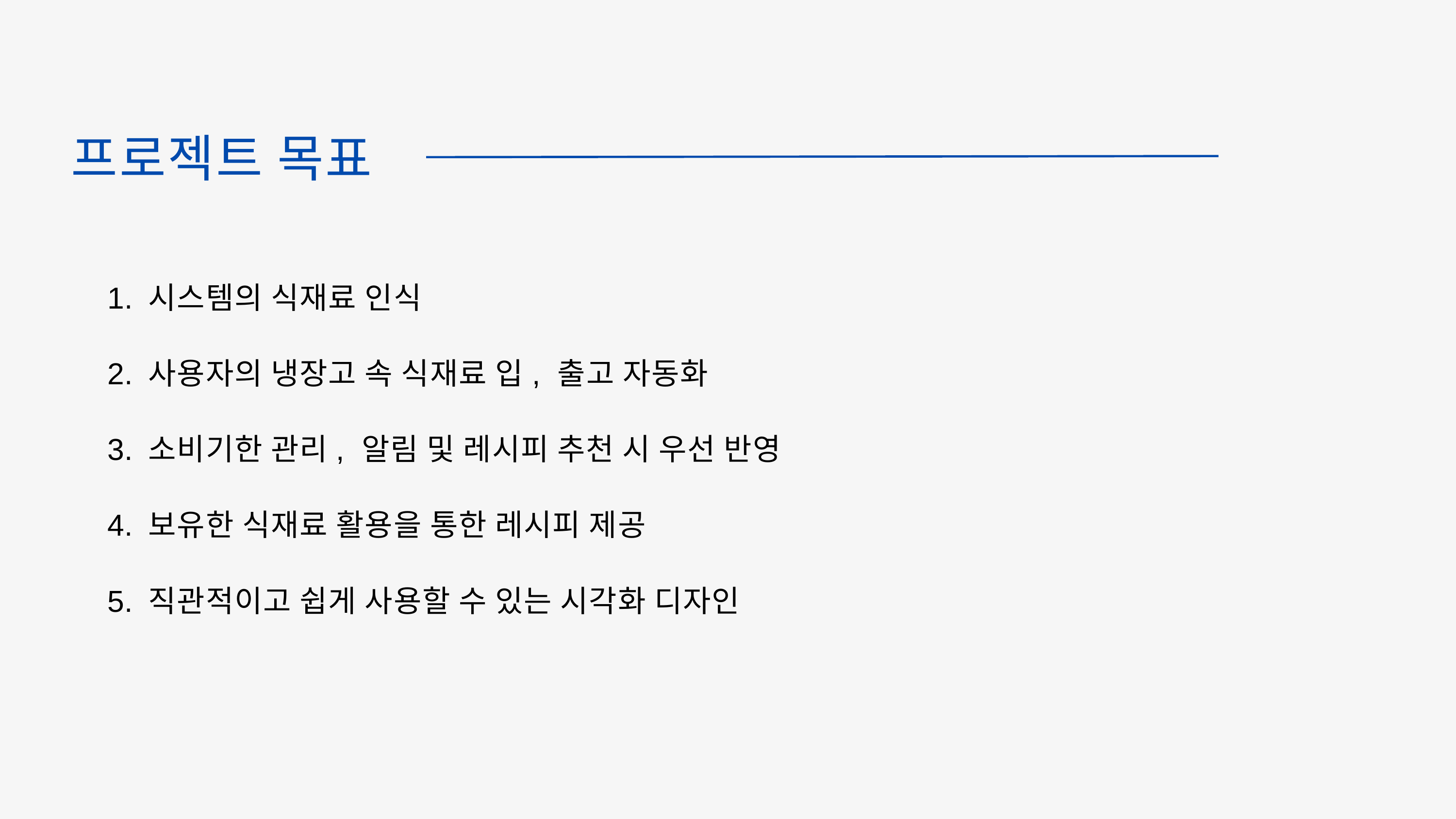

프로젝트 목표

 시스템의 식재료 인식
 사용자의 냉장고 속 식재료 입, 출고 자동화
 소비기한 관리, 알림 및 레시피 추천 시 우선 반영
 보유한 식재료 활용을 통한 레시피 제공
 직관적이고 쉽게 사용할 수 있는 시각화 디자인